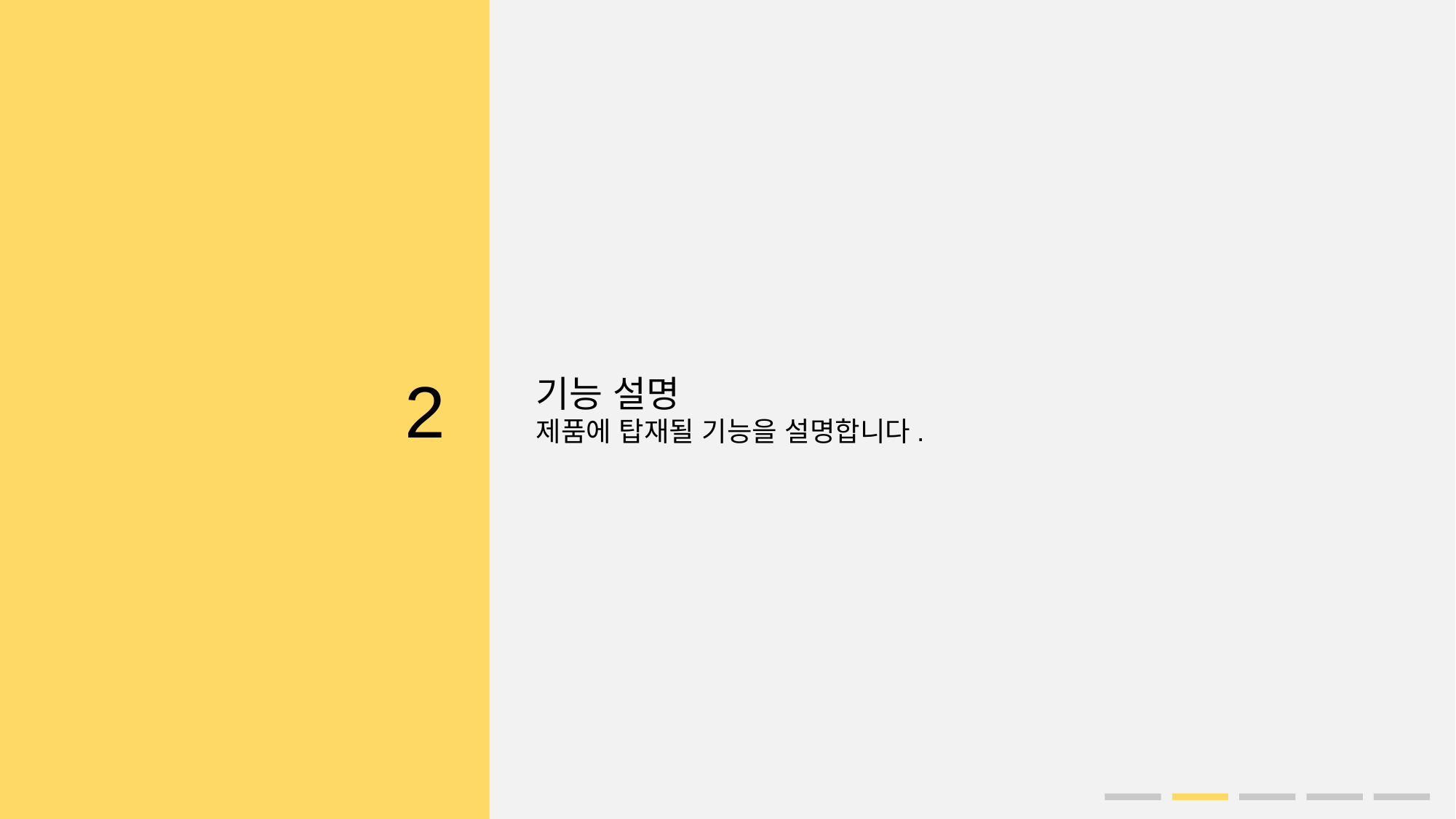

2
기능 설명
제품에 탑재될 기능을 설명합니다.